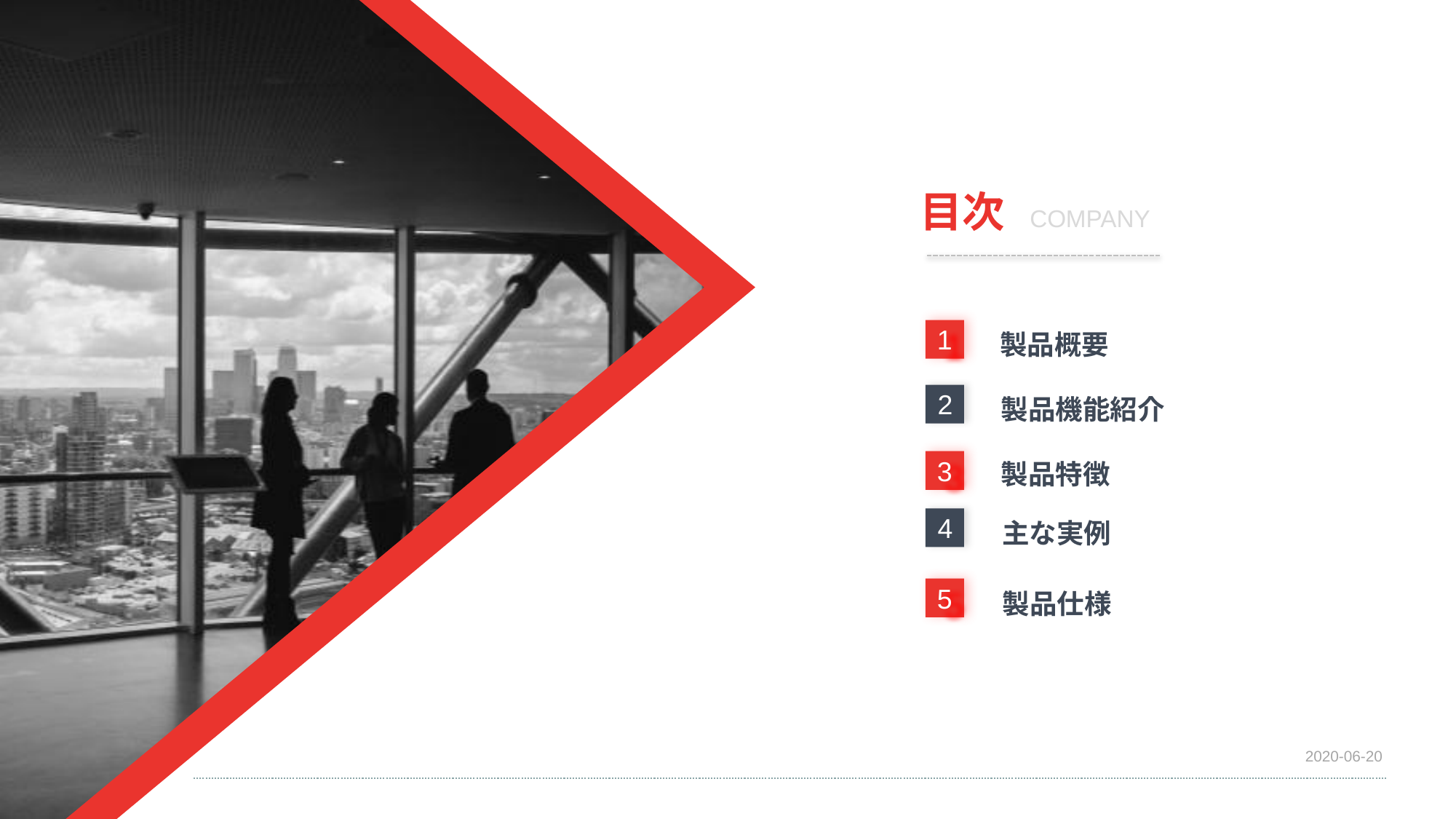

目次  COMPANY

製品概要
1

製品機能紹介
2

製品特徴
3

主な実例
4

製品仕様
5

2020-06-20